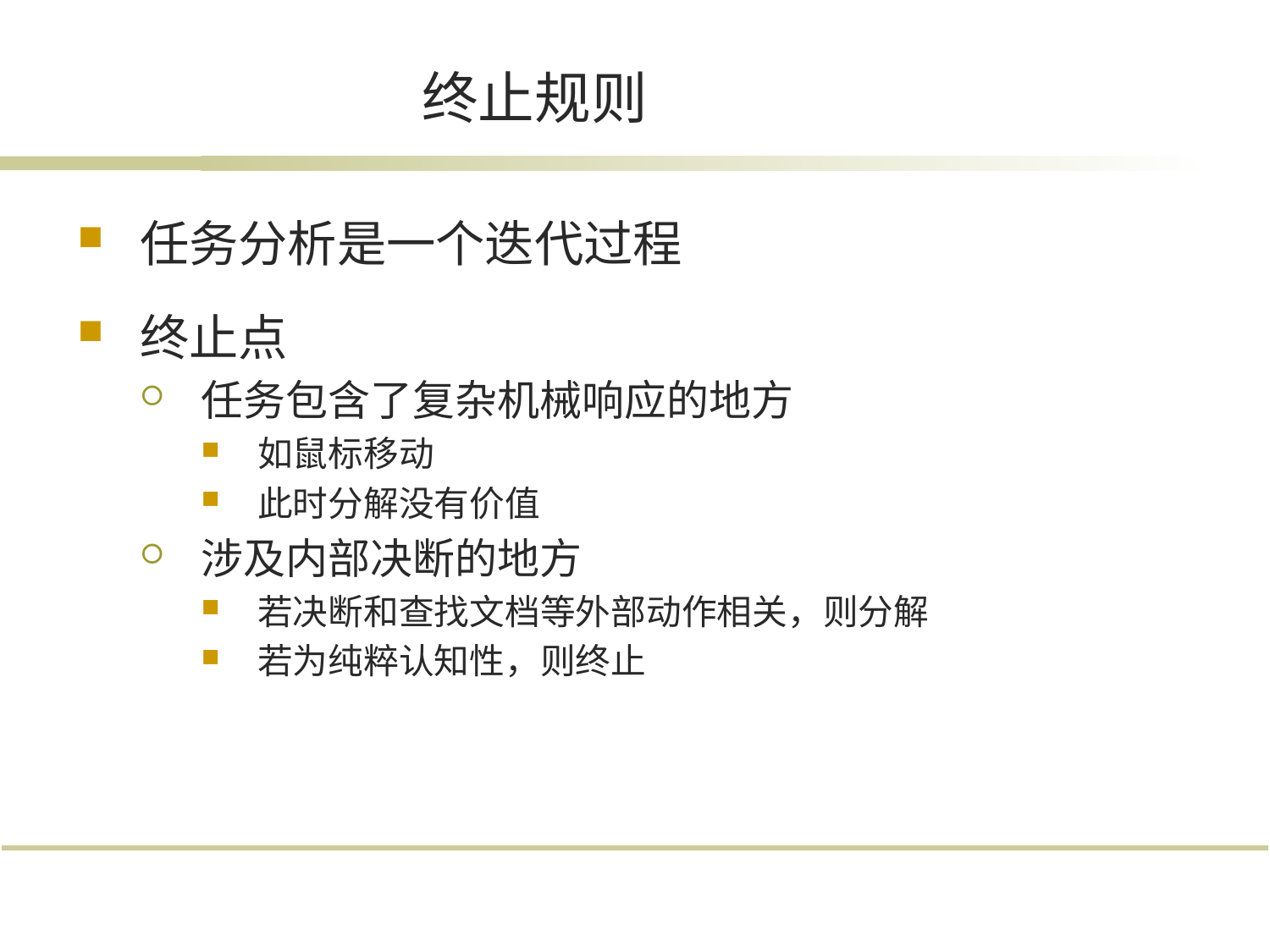

# 终止规则
任务分析是一个迭代过程

终止点
任务包含了复杂机械响应的地方
如鼠标移动
此时分解没有价值
涉及内部决断的地方
若决断和查找文档等外部动作相关，则分解
若为纯粹认知性，则终止